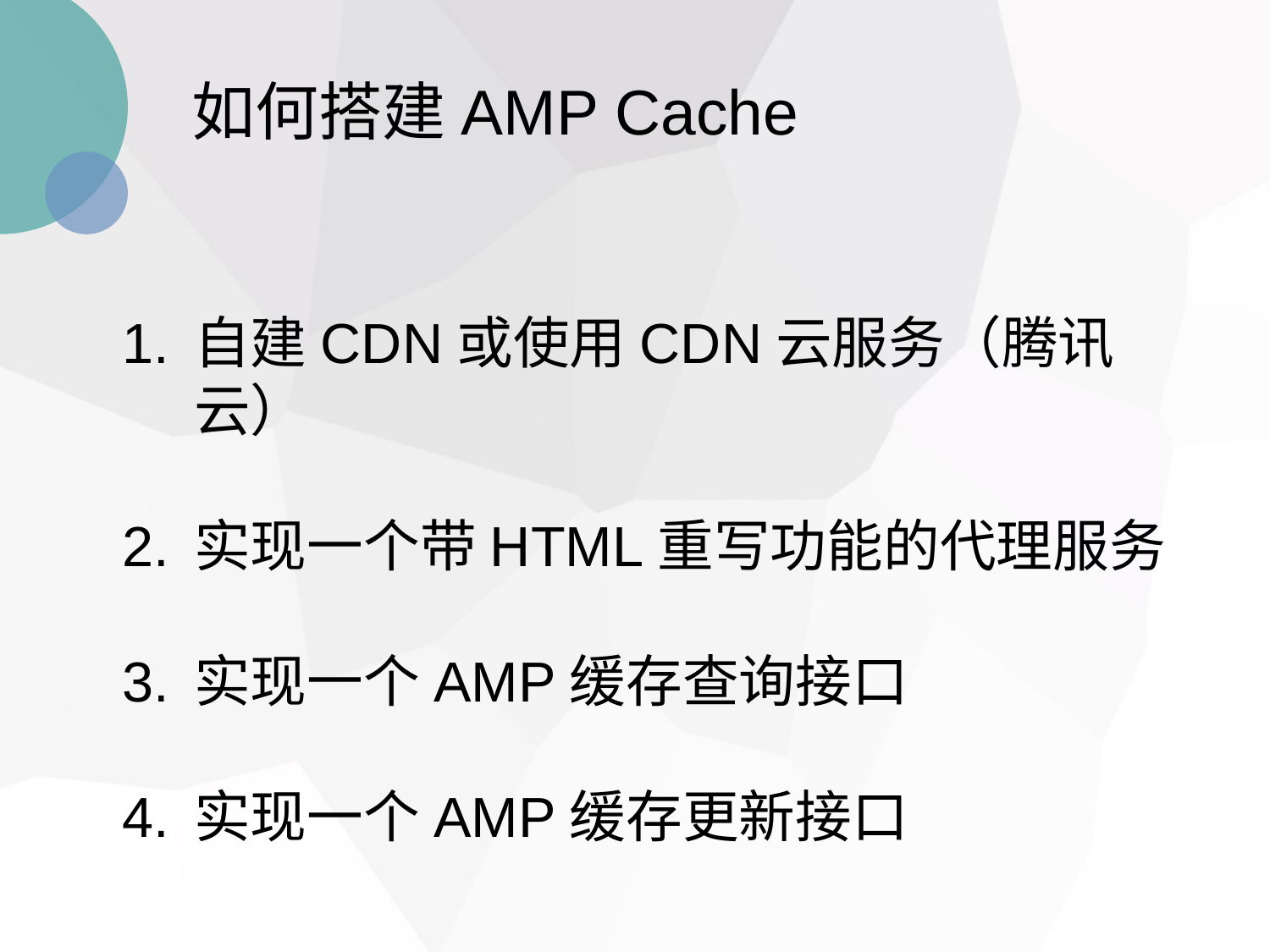

如何搭建AMP Cache

自建CDN或使用CDN云服务（腾讯云）

实现一个带HTML重写功能的代理服务

实现一个AMP缓存查询接口

实现一个AMP缓存更新接口